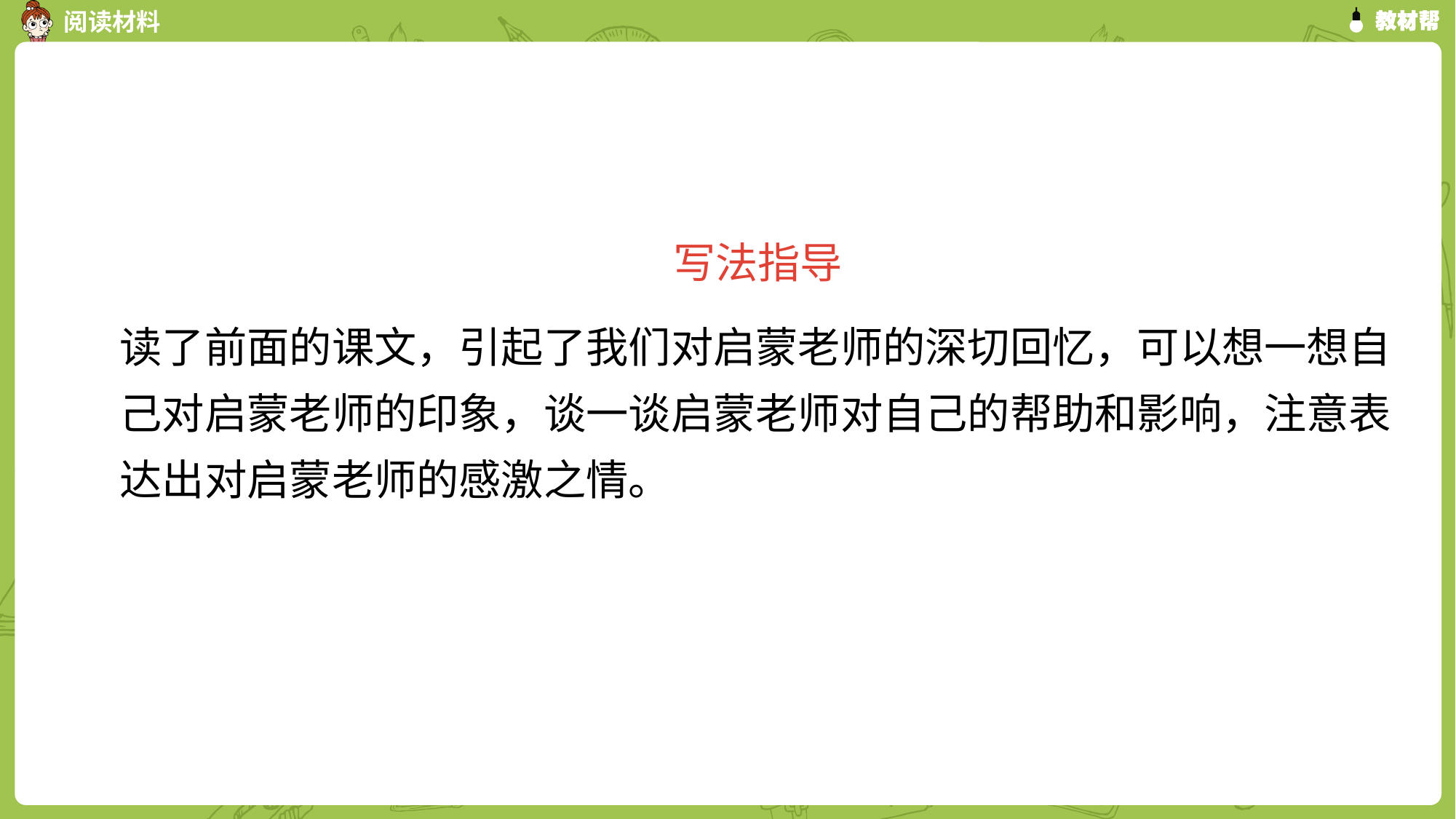

写法指导
读了前面的课文，引起了我们对启蒙老师的深切回忆，可以想一想自己对启蒙老师的印象，谈一谈启蒙老师对自己的帮助和影响，注意表达出对启蒙老师的感激之情。